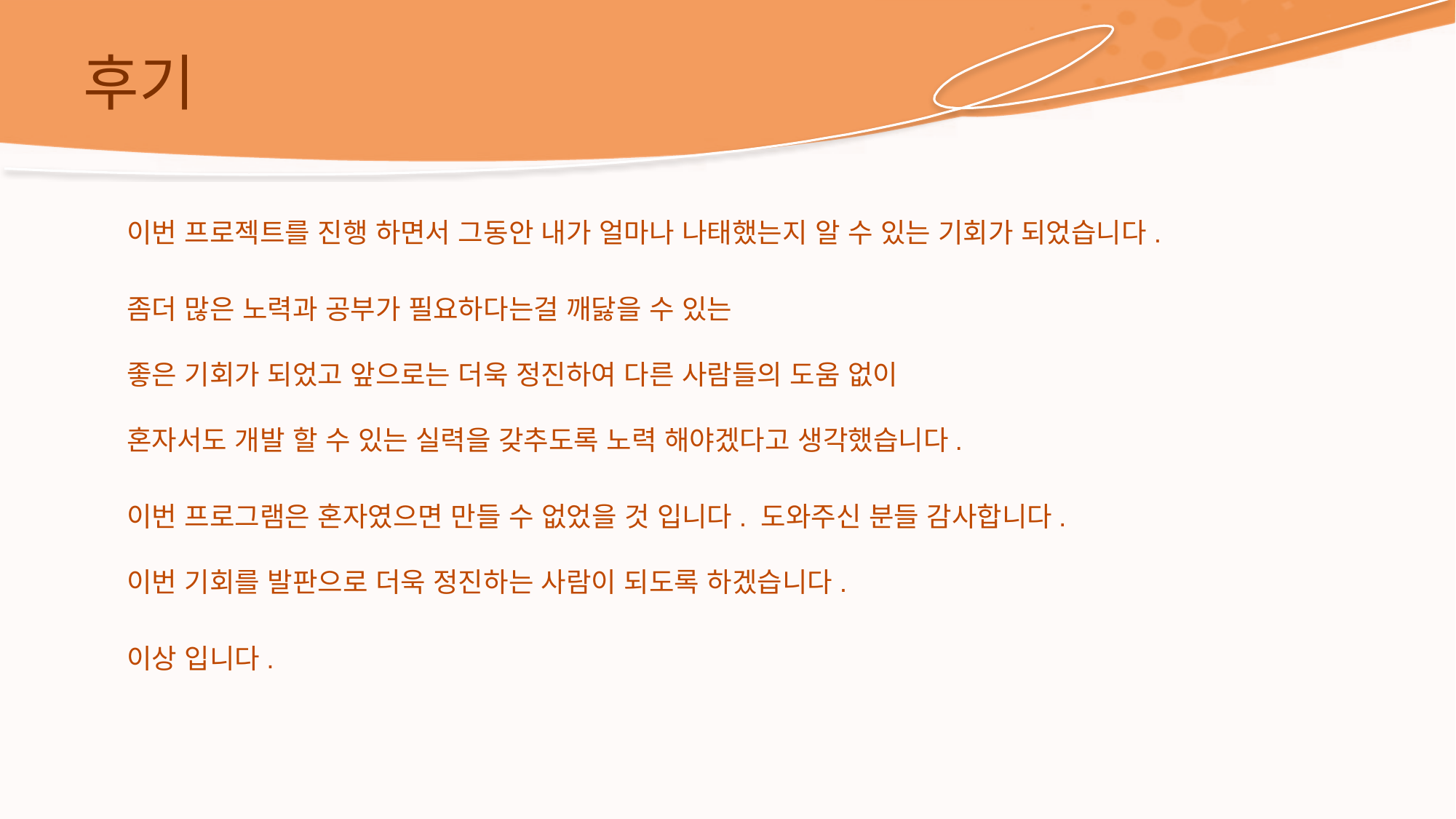

# 후기

	이번 프로젝트를 진행 하면서 그동안 내가 얼마나 나태했는지 알 수 있는 기회가 되었습니다.

	좀더 많은 노력과 공부가 필요하다는걸 깨닳을 수 있는
좋은 기회가 되었고 앞으로는 더욱 정진하여 다른 사람들의 도움 없이
혼자서도 개발 할 수 있는 실력을 갖추도록 노력 해야겠다고 생각했습니다.

	이번 프로그램은 혼자였으면 만들 수 없었을 것 입니다. 도와주신 분들 감사합니다.
이번 기회를 발판으로 더욱 정진하는 사람이 되도록 하겠습니다.

	이상 입니다.